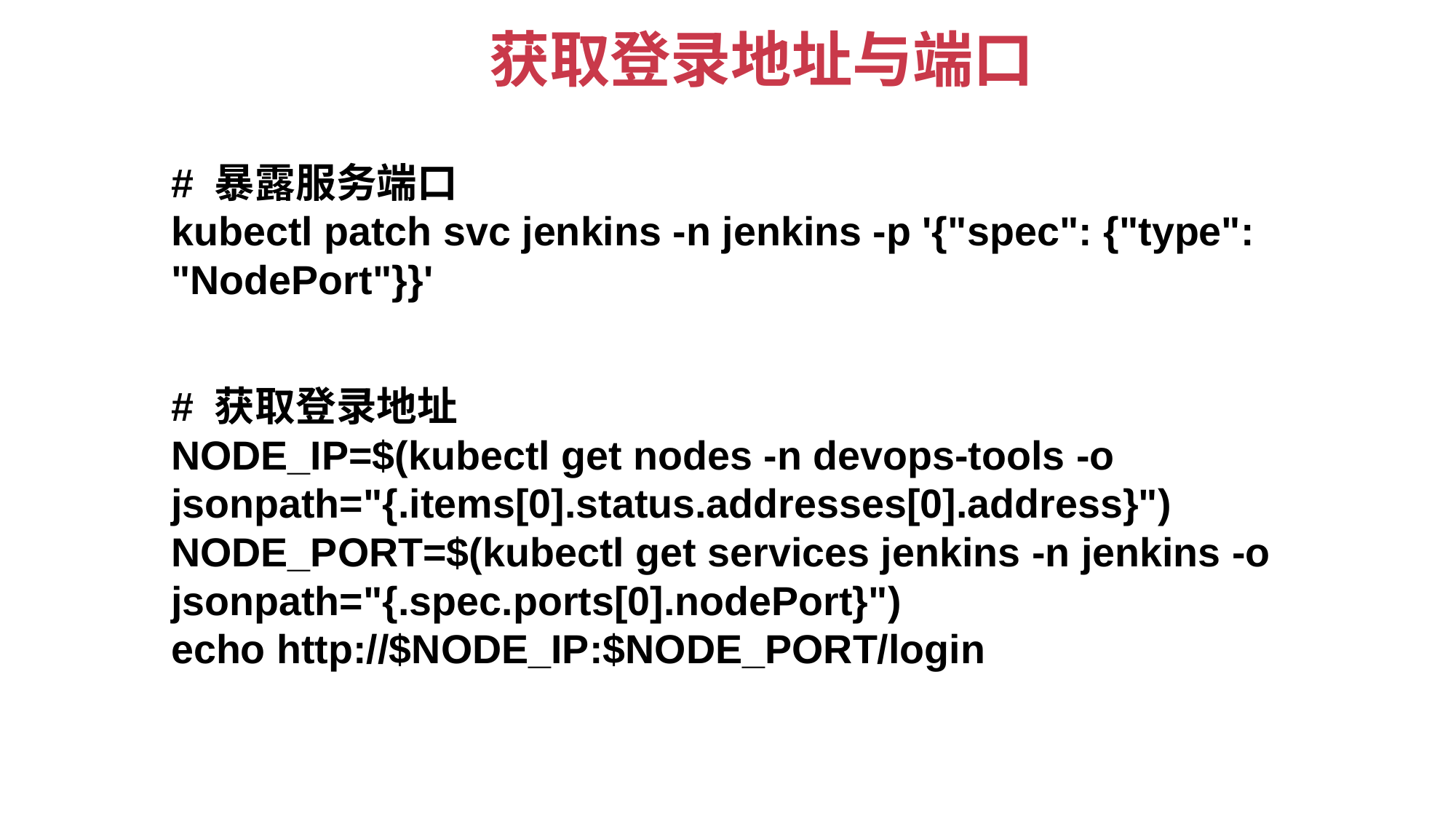

获取登录地址与端口
# 暴露服务端口
kubectl patch svc jenkins -n jenkins -p '{"spec": {"type": "NodePort"}}'

# 获取登录地址
NODE_IP=$(kubectl get nodes -n devops-tools -o jsonpath="{.items[0].status.addresses[0].address}")
NODE_PORT=$(kubectl get services jenkins -n jenkins -o jsonpath="{.spec.ports[0].nodePort}")
echo http://$NODE_IP:$NODE_PORT/login